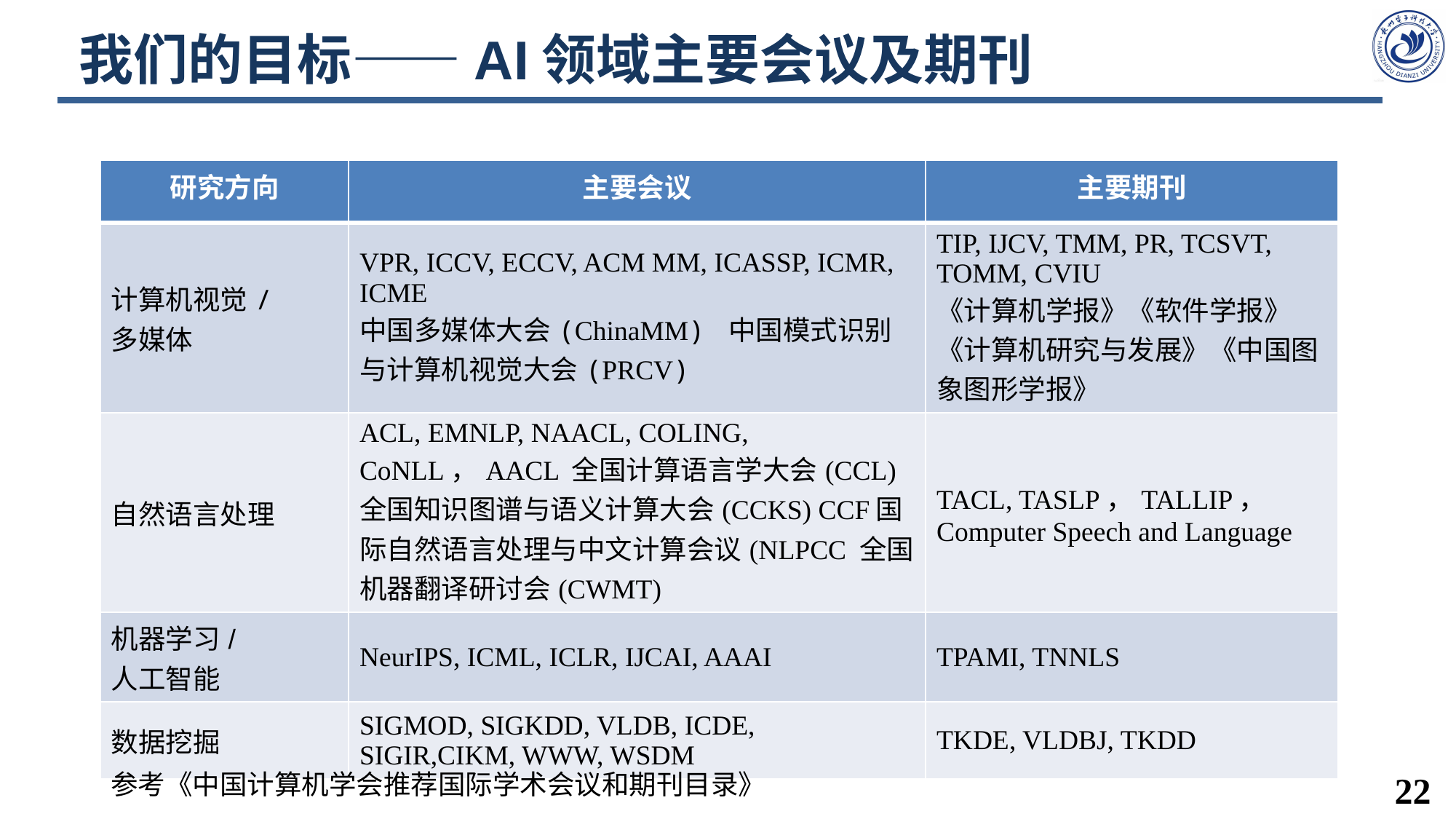

# 我们的目标——AI领域主要会议及期刊
| 研究方向 | 主要会议 | 主要期刊 |
| --- | --- | --- |
| 计算机视觉/ 多媒体 | VPR, ICCV, ECCV, ACM MM, ICASSP, ICMR, ICME 中国多媒体大会(ChinaMM) 中国模式识别与计算机视觉大会(PRCV) | TIP, IJCV, TMM, PR, TCSVT, TOMM, CVIU 《计算机学报》《软件学报》 《计算机研究与发展》《中国图 象图形学报》 |
| 自然语言处理 | ACL, EMNLP, NAACL, COLING, CoNLL，AACL 全国计算语言学大会(CCL) 全国知识图谱与语义计算大会(CCKS) CCF国际自然语言处理与中文计算会议(NLPCC 全国机器翻译研讨会(CWMT) | TACL, TASLP，TALLIP， Computer Speech and Language |
| 机器学习/ 人工智能 | NeurIPS, ICML, ICLR, IJCAI, AAAI | TPAMI, TNNLS |
| 数据挖掘 | SIGMOD, SIGKDD, VLDB, ICDE, SIGIR,CIKM, WWW, WSDM | TKDE, VLDBJ, TKDD |
参考《中国计算机学会推荐国际学术会议和期刊目录》
22